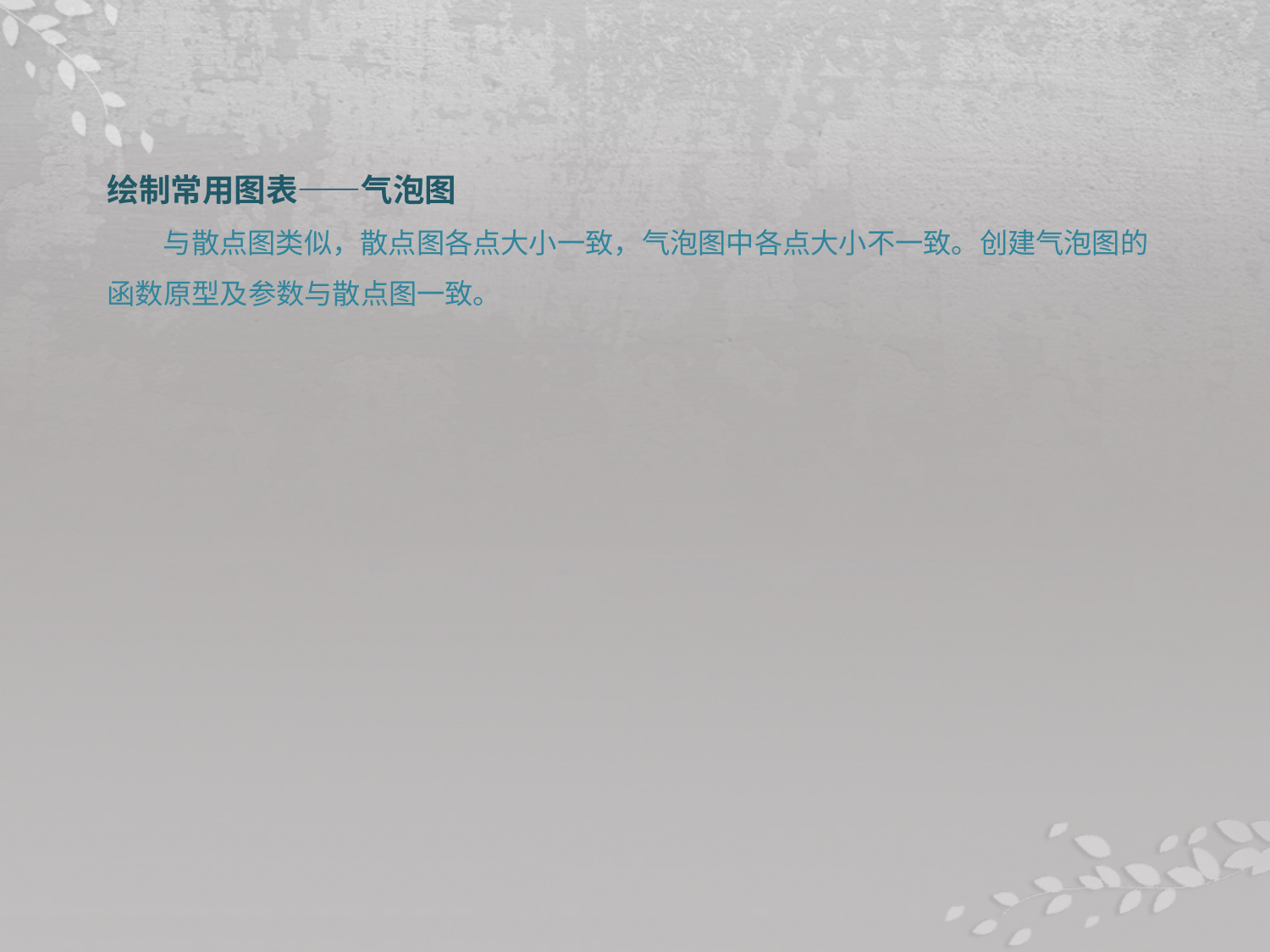

绘制常用图表——气泡图
与散点图类似，散点图各点大小一致，气泡图中各点大小不一致。创建气泡图的函数原型及参数与散点图一致。